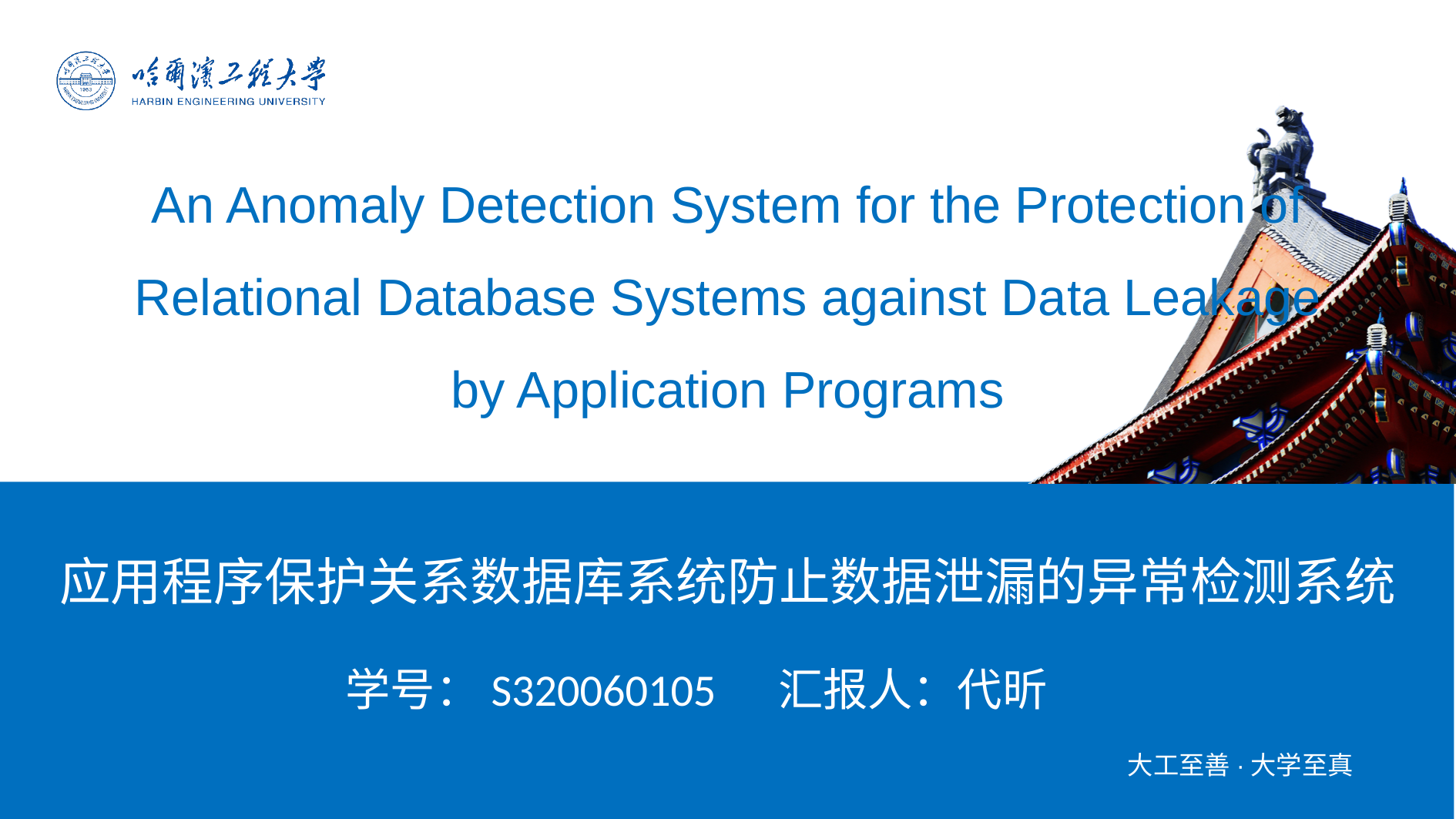

# An Anomaly Detection System for the Protection of Relational Database Systems against Data Leakage by Application Programs
应用程序保护关系数据库系统防止数据泄漏的异常检测系统
学号：S320060105     汇报人：代昕